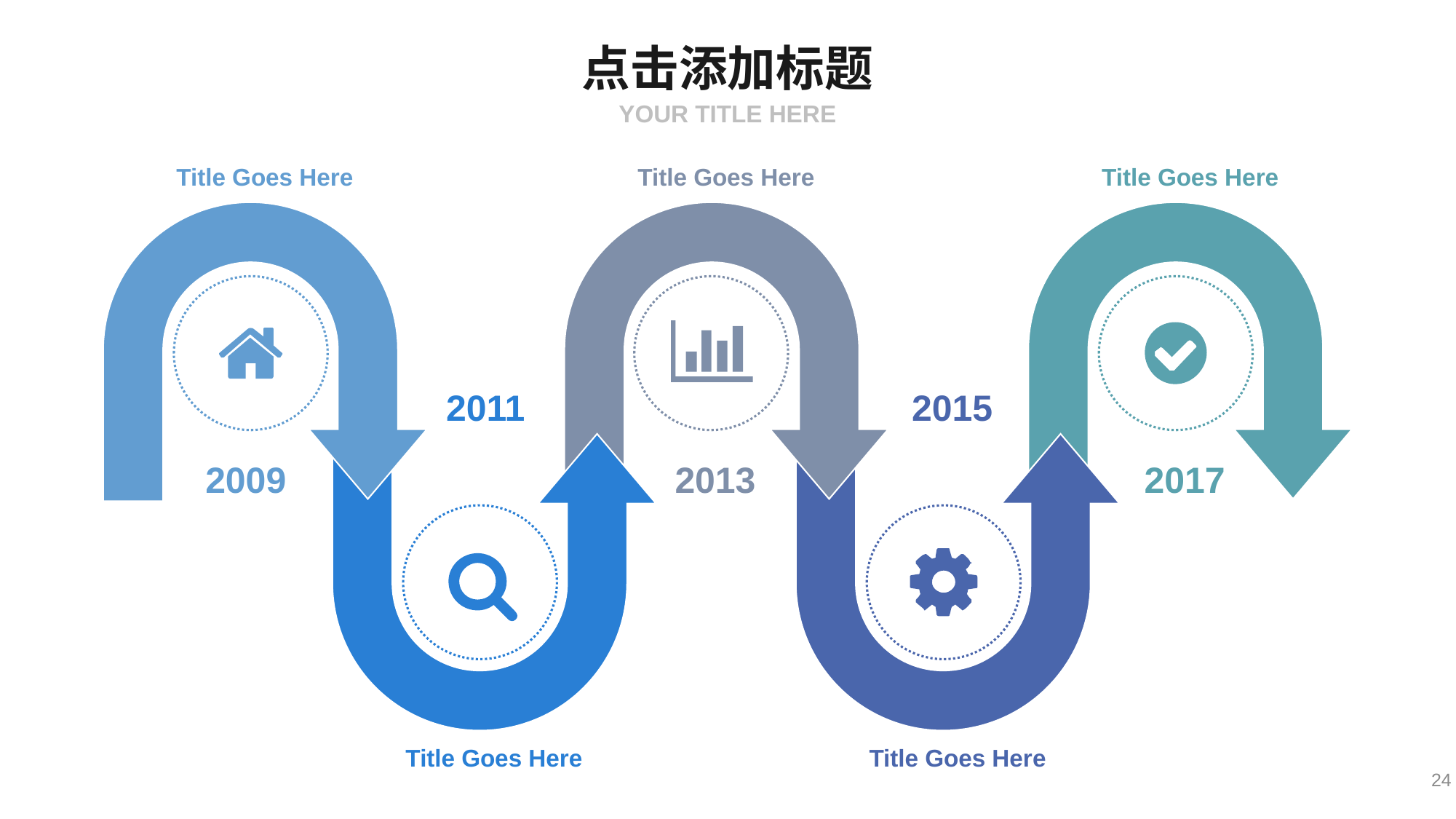

# 点击添加标题
YOUR TITLE HERE
Title Goes Here
Title Goes Here
Title Goes Here

2011
2015

2009
2013
2017

Title Goes Here
Title Goes Here
24